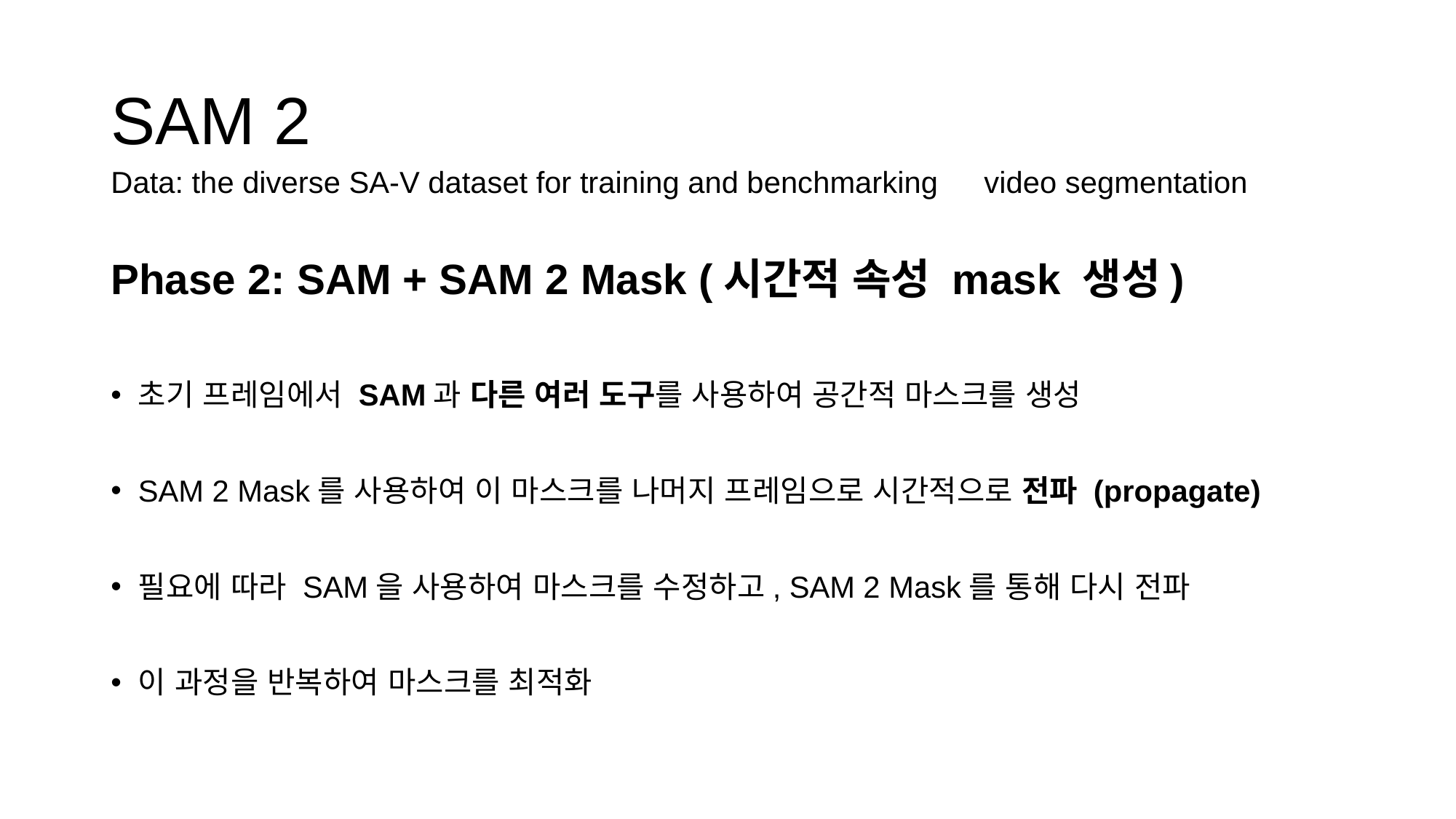

# SAM 2
Data: the diverse SA-V dataset for training and benchmarking 	video segmentation

Phase 2: SAM + SAM 2 Mask (시간적 속성 mask 생성)

초기 프레임에서 SAM과 다른 여러 도구를 사용하여 공간적 마스크를 생성

SAM 2 Mask를 사용하여 이 마스크를 나머지 프레임으로 시간적으로 전파 (propagate)

필요에 따라 SAM을 사용하여 마스크를 수정하고, SAM 2 Mask를 통해 다시 전파

이 과정을 반복하여 마스크를 최적화